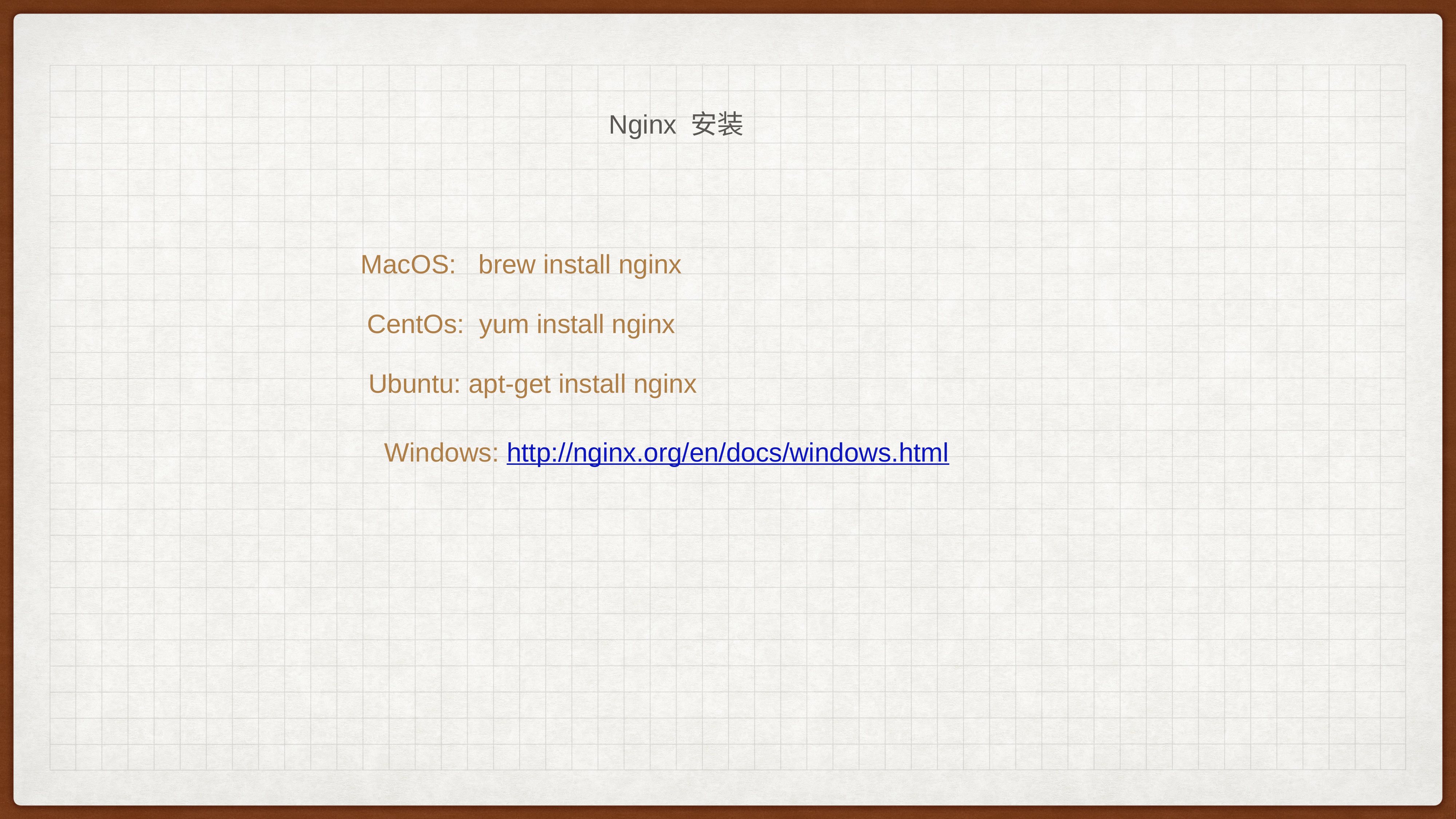

Nginx 安装
MacOS:   brew install nginx
CentOs:  yum install nginx
Ubuntu: apt-get install nginx
Windows: http://nginx.org/en/docs/windows.html